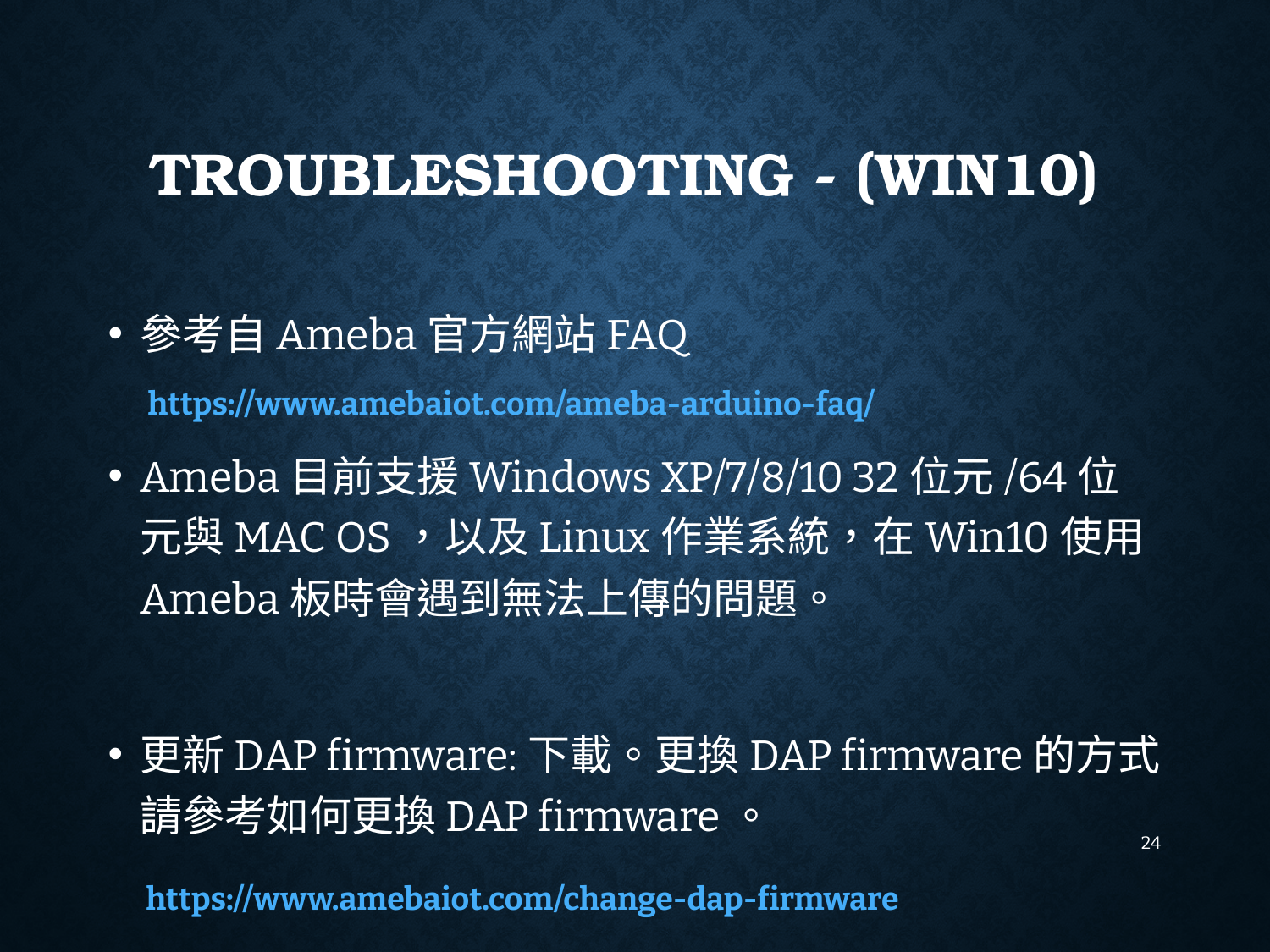

# Troubleshooting - (WIN10)
參考自Ameba官方網站FAQ
       https://www.amebaiot.com/ameba-arduino-faq/
Ameba目前支援Windows XP/7/8/10 32位元/64位元與MAC OS，以及Linux作業系統，在Win10使用Ameba板時會遇到無法上傳的問題。

更新DAP firmware:下載。更換DAP firmware的方式請參考如何更換DAP firmware。
     https://www.amebaiot.com/change-dap-firmware
更換DAP firmware的方式：
      https://www.amebaiot.com/change-dap-firmware/
24